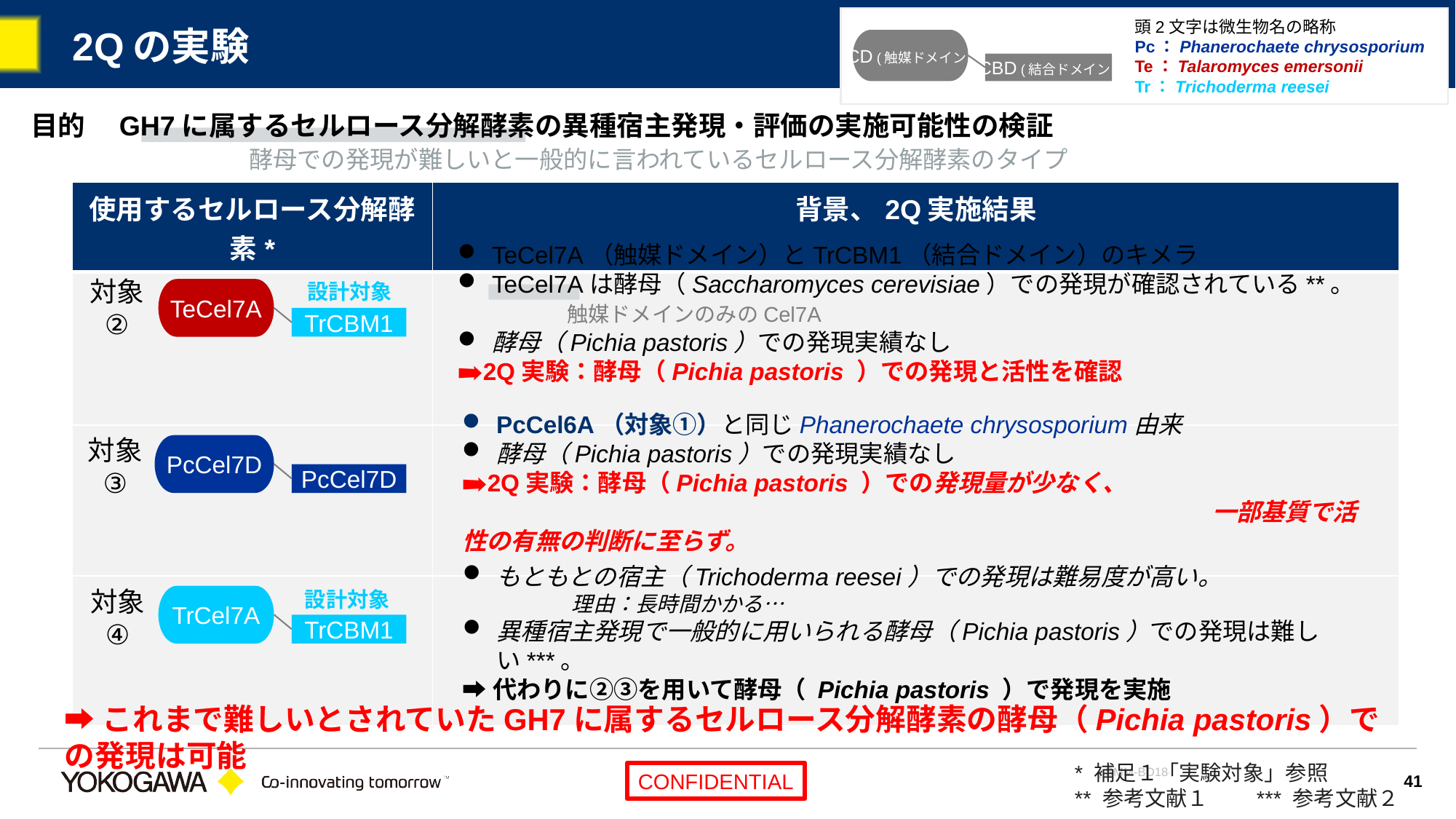

頭2文字は微生物名の略称
Pc：Phanerochaete chrysosporium
Te：Talaromyces emersonii
Tr：Trichoderma reesei

# 2Qの実験
CD (触媒ドメイン)
CBD (結合ドメイン)
目的　GH7に属するセルロース分解酵素の異種宿主発現・評価の実施可能性の検証
		酵母での発現が難しいと一般的に言われているセルロース分解酵素のタイプ

| 使用するセルロース分解酵素\* | 背景、2Q実施結果 |
| --- | --- |
|  |  |
|  |  |
|  |  |
TeCel7A（触媒ドメイン）とTrCBM1（結合ドメイン）のキメラ
TeCel7Aは酵母（Saccharomyces cerevisiae）での発現が確認されている**。
	触媒ドメインのみのCel7A
酵母（Pichia pastoris）での発現実績なし
➡2Q実験：酵母（Pichia pastoris ）での発現と活性を確認

対象
②
TeCel7A
TrCBM1
設計対象

PcCel6A（対象①）と同じPhanerochaete chrysosporium由来
酵母（Pichia pastoris）での発現実績なし
➡2Q実験：酵母（Pichia pastoris ）での発現量が少なく、
　　　　　　　　　　　　　　　　　　　　　　　　　　　　　　　一部基質で活性の有無の判断に至らず。
対象
③
PcCel7D
PcCel7D
もともとの宿主（Trichoderma reesei）での発現は難易度が高い。
	理由：長時間かかる…
異種宿主発現で一般的に用いられる酵母（Pichia pastoris）での発現は難しい***。
➡代わりに②③を用いて酵母（ Pichia pastoris ）で発現を実施
対象
④
TrCel7A
TrCBM1
設計対象
➡これまで難しいとされていたGH7に属するセルロース分解酵素の酵母（Pichia pastoris）での発現は可能
* 補足１「実験対象」参照
** 参考文献１　　*** 参考文献２

41